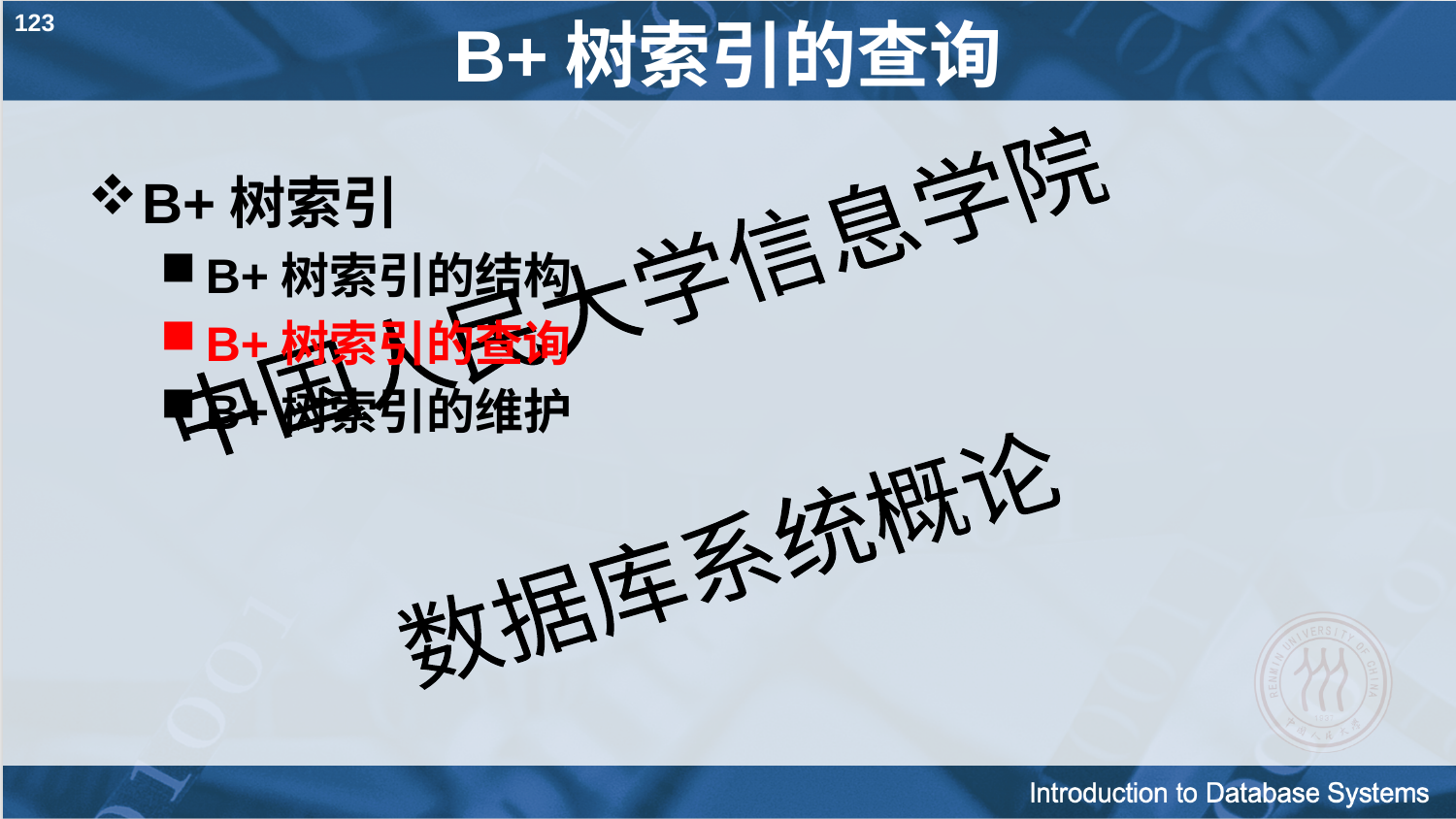

123
# B+树索引的查询
B+树索引
B+树索引的结构
B+树索引的查询
B+树索引的维护